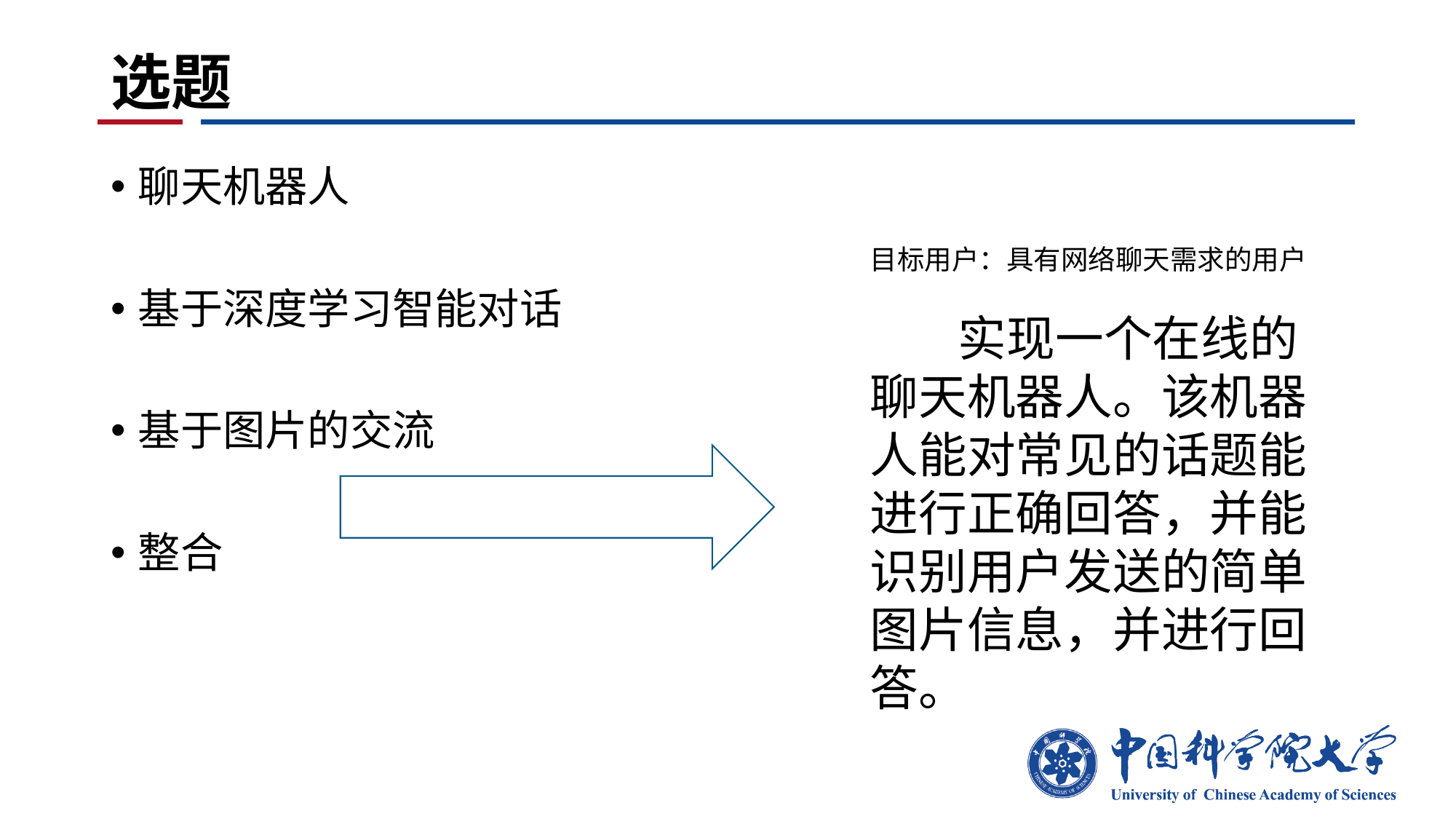

# 选题
聊天机器人

基于深度学习智能对话

基于图片的交流

整合
目标用户：具有网络聊天需求的用户

       实现一个在线的聊天机器人。该机器人能对常见的话题能进行正确回答，并能识别用户发送的简单图片信息，并进行回答。